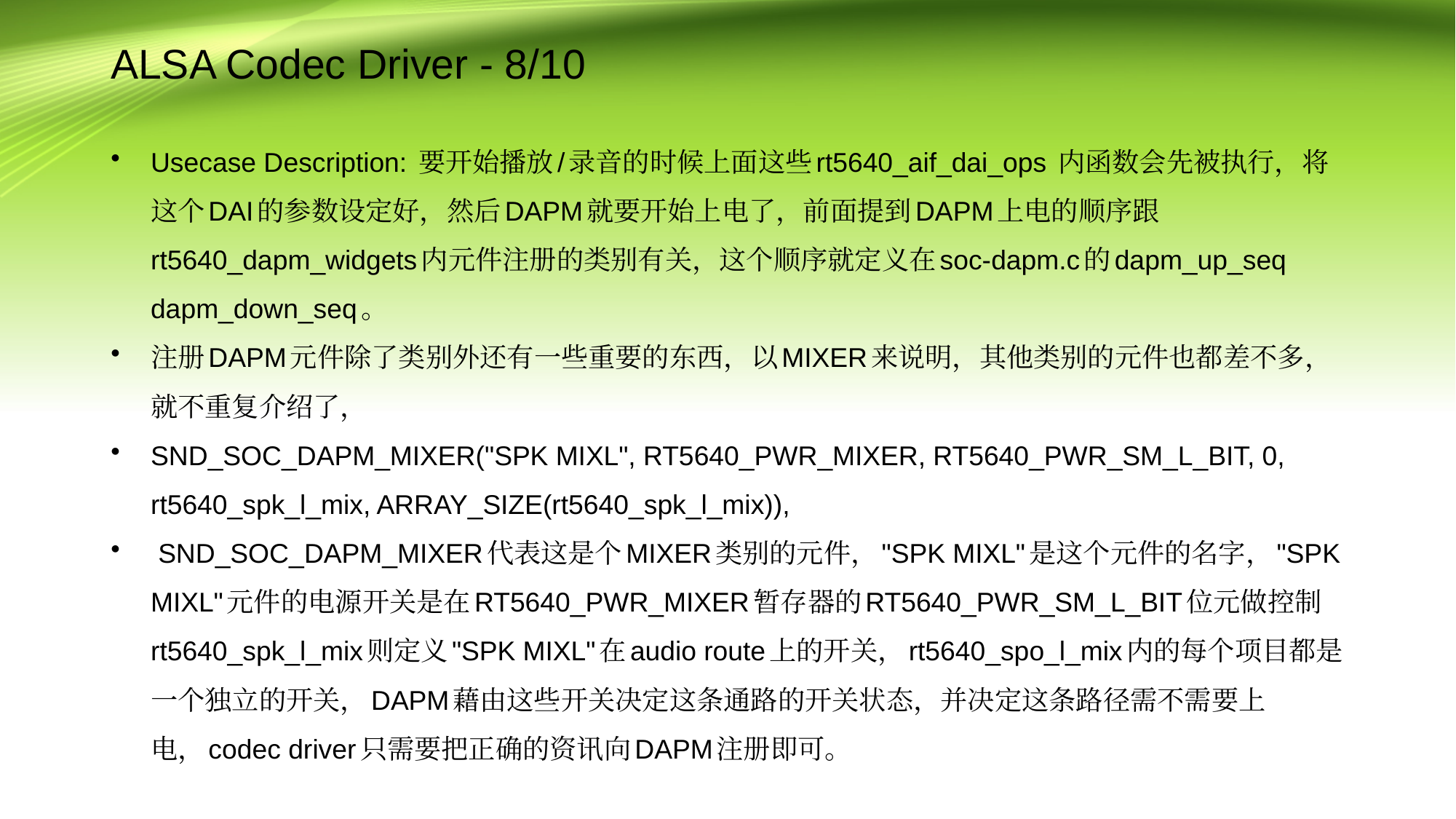

# ALSA Codec Driver - 8/10
Usecase Description: 要开始播放/录音的时候上面这些rt5640_aif_dai_ops 内函数会先被执行，将这个DAI的参数设定好，然后DAPM就要开始上电了，前面提到DAPM上电的顺序跟rt5640_dapm_widgets内元件注册的类别有关，这个顺序就定义在soc-dapm.c的dapm_up_seq dapm_down_seq。
注册DAPM元件除了类别外还有一些重要的东西，以MIXER来说明，其他类别的元件也都差不多，就不重复介绍了，
SND_SOC_DAPM_MIXER("SPK MIXL", RT5640_PWR_MIXER, RT5640_PWR_SM_L_BIT, 0, rt5640_spk_l_mix, ARRAY_SIZE(rt5640_spk_l_mix)),
 SND_SOC_DAPM_MIXER代表这是个MIXER类别的元件，"SPK MIXL"是这个元件的名字，"SPK MIXL"元件的电源开关是在RT5640_PWR_MIXER暂存器的RT5640_PWR_SM_L_BIT位元做控制rt5640_spk_l_mix则定义"SPK MIXL"在audio route上的开关，rt5640_spo_l_mix内的每个项目都是一个独立的开关，DAPM藉由这些开关决定这条通路的开关状态，并决定这条路径需不需要上电，codec driver只需要把正确的资讯向DAPM注册即可。